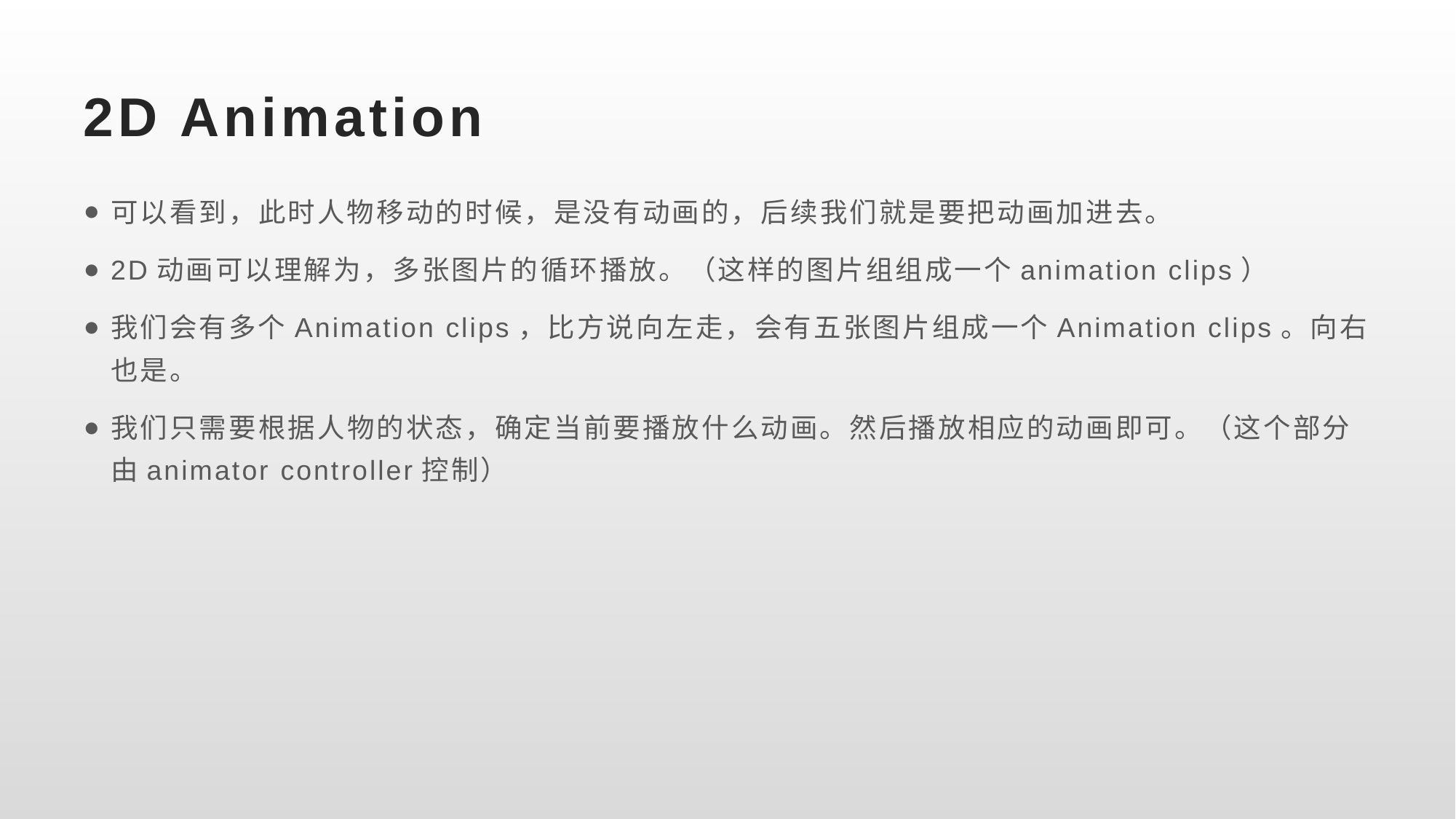

# 2D Animation
可以看到，此时人物移动的时候，是没有动画的，后续我们就是要把动画加进去。
2D动画可以理解为，多张图片的循环播放。（这样的图片组组成一个animation clips）
我们会有多个Animation clips，比方说向左走，会有五张图片组成一个Animation clips。向右也是。
我们只需要根据人物的状态，确定当前要播放什么动画。然后播放相应的动画即可。（这个部分由animator controller控制）